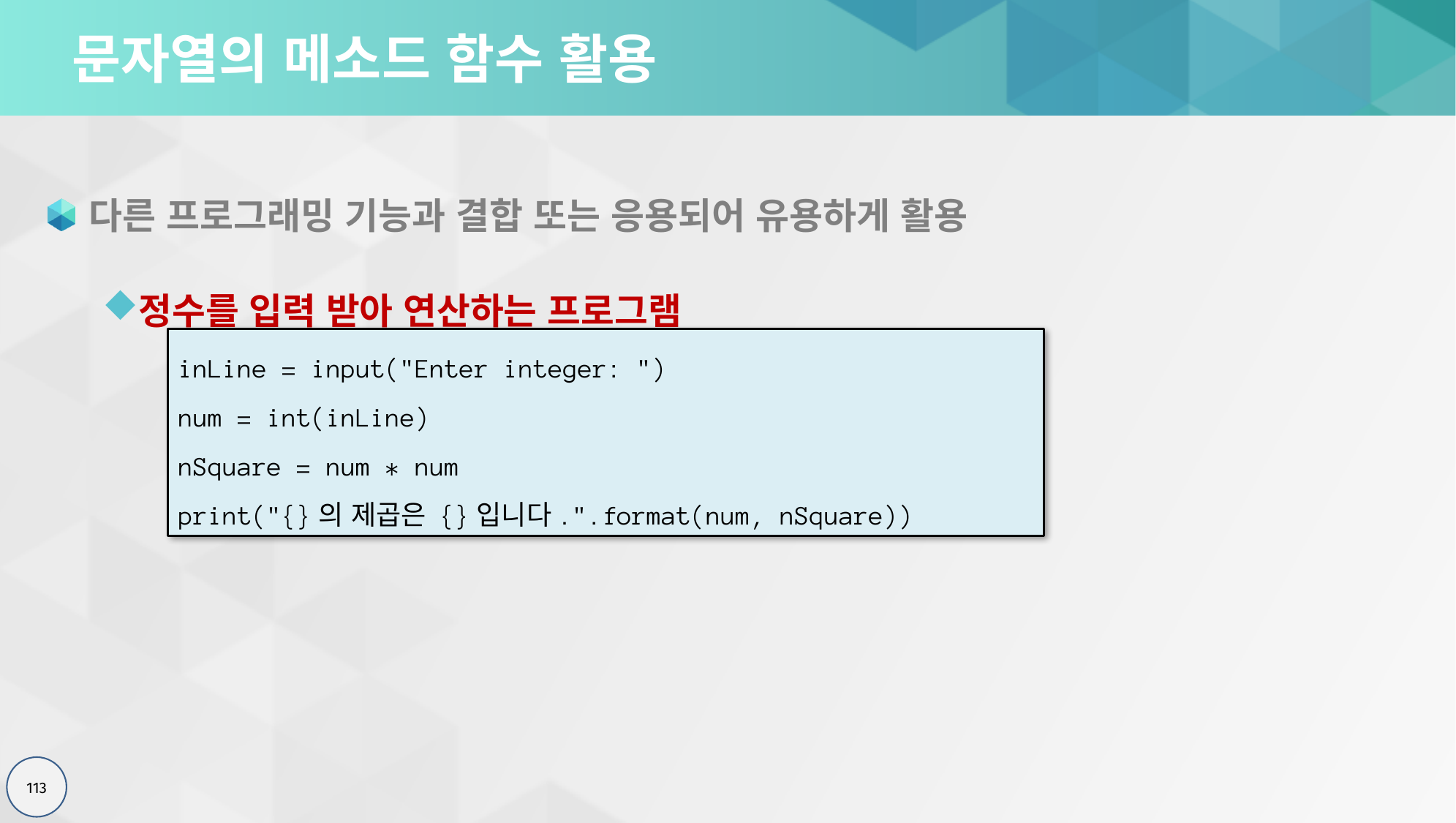

# 문자열의 메소드 함수 활용
다른 프로그래밍 기능과 결합 또는 응용되어 유용하게 활용
정수를 입력 받아 연산하는 프로그램
inLine = input("Enter integer: ")
num = int(inLine)
nSquare = num * num
print("{}의 제곱은 {}입니다.".format(num, nSquare))